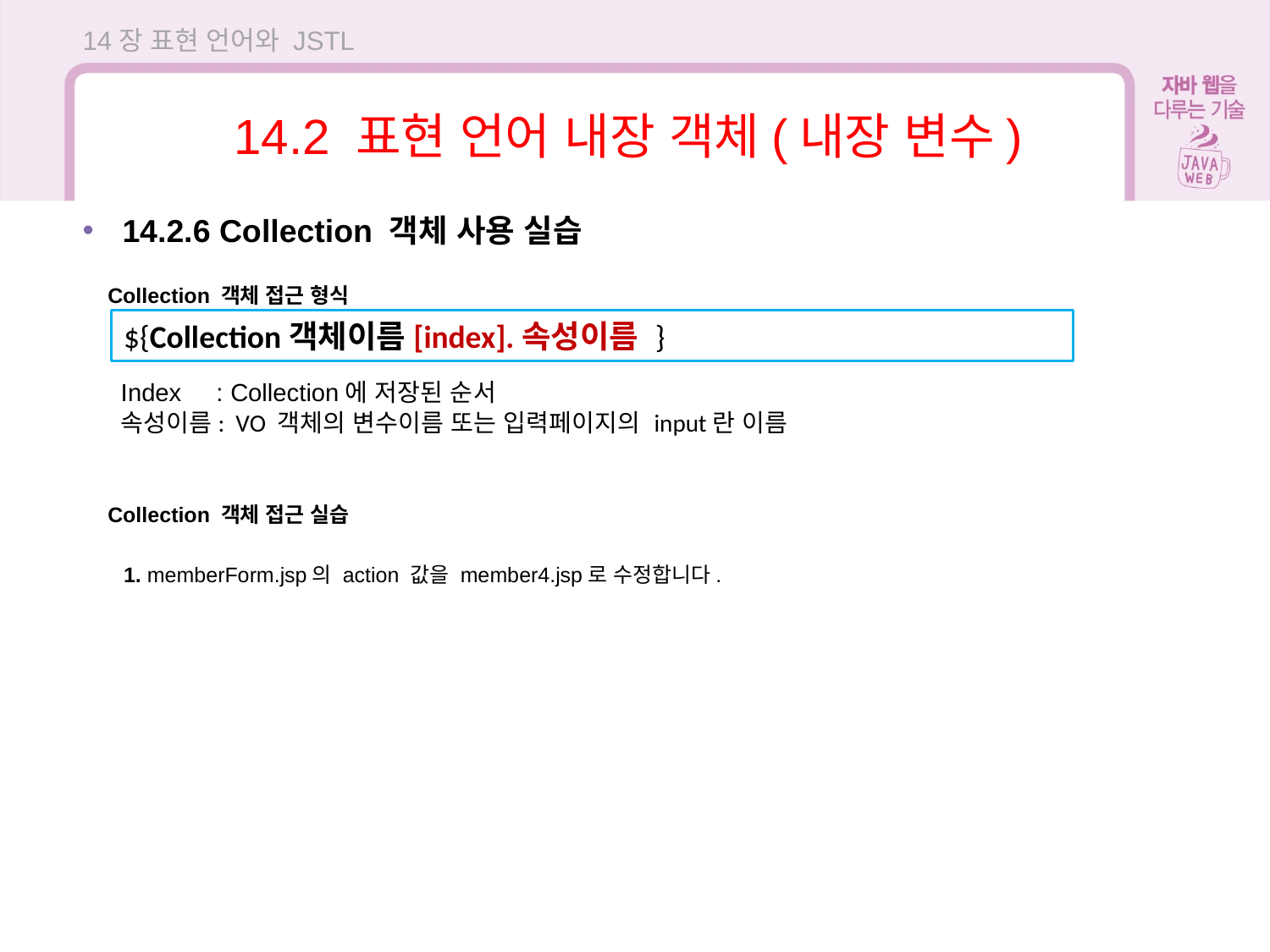

14장 표현 언어와 JSTL
14.2 표현 언어 내장 객체(내장 변수)
14.2.6 Collection 객체 사용 실습
Collection 객체 접근 형식
${Collection객체이름[index].속성이름 }
Index     : Collection에 저장된 순서
속성이름:  VO 객체의 변수이름 또는 입력페이지의 input란 이름
Collection 객체 접근 실습
1. memberForm.jsp의 action 값을 member4.jsp로 수정합니다.